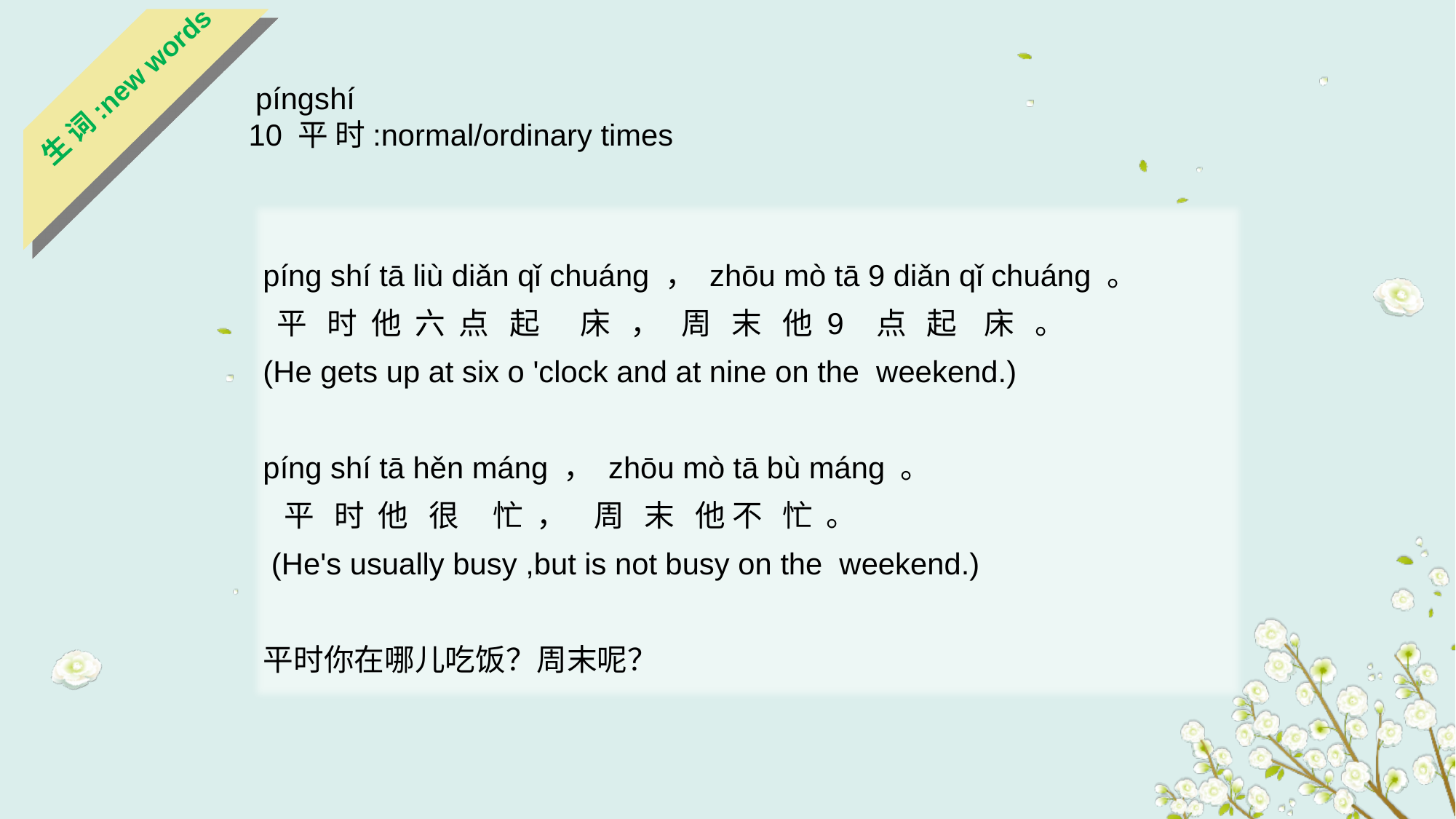

生 词:new words

  pínɡshí
 10 平 时:normal/ordinary times

pínɡ shí tā liù diǎn qǐ chuánɡ ， zhōu mò tā 9 diǎn qǐ chuánɡ 。
 平   时  他  六  点   起      床   ，   周   末   他 9   点   起    床   。
(He gets up at six o 'clock and at nine on the  weekend.)

pínɡ shí tā hěn mánɡ ， zhōu mò tā bù mánɡ 。
  平   时  他   很     忙  ，    周   末   他 不   忙  。
 (He's usually busy ,but is not busy on the  weekend.)

平时你在哪儿吃饭？周末呢？